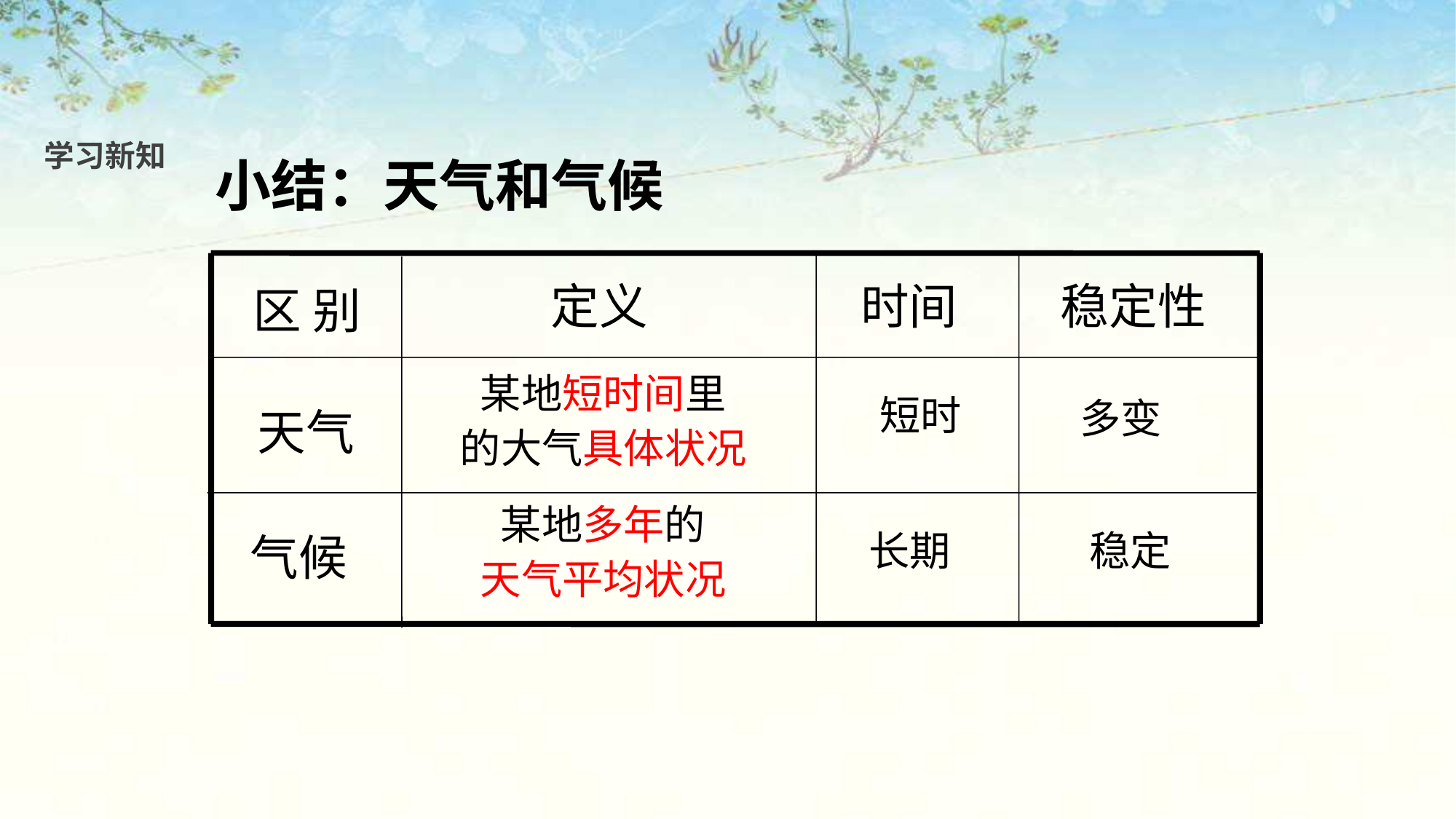

学习新知
小结：天气和气候

区 别
定义
时间
稳定性
某地短时间里
的大气具体状况
短时
多变
天气
某地多年的
天气平均状况
长期
稳定
气候